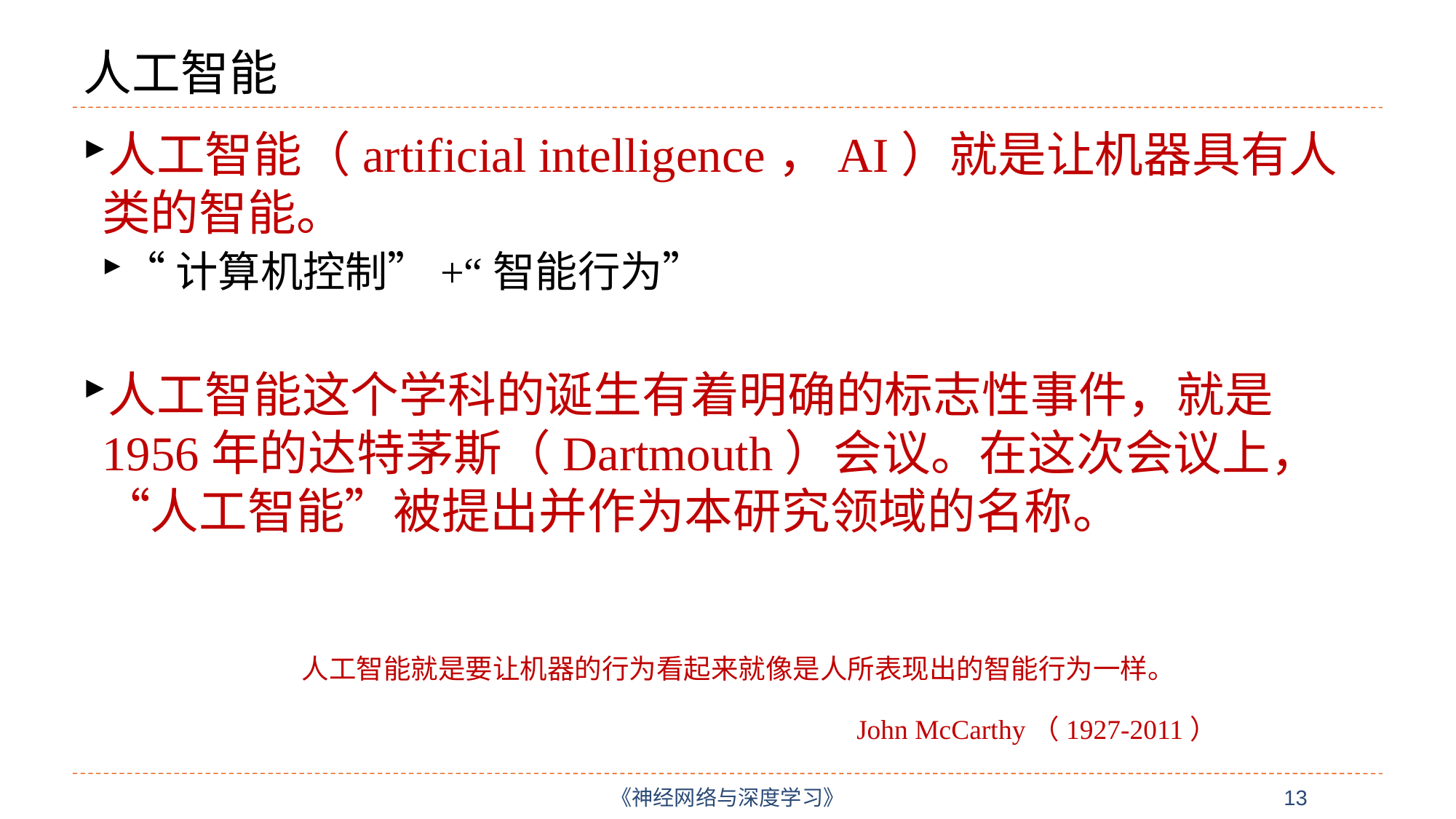

# 人工智能
人工智能（artificial intelligence，AI）就是让机器具有人类的智能。
“计算机控制”+“智能行为”

人工智能这个学科的诞生有着明确的标志性事件，就是1956年的达特茅斯（Dartmouth）会议。在这次会议上，“人工智能”被提出并作为本研究领域的名称。

人工智能就是要让机器的行为看起来就像是人所表现出的智能行为一样。
John McCarthy（1927-2011）